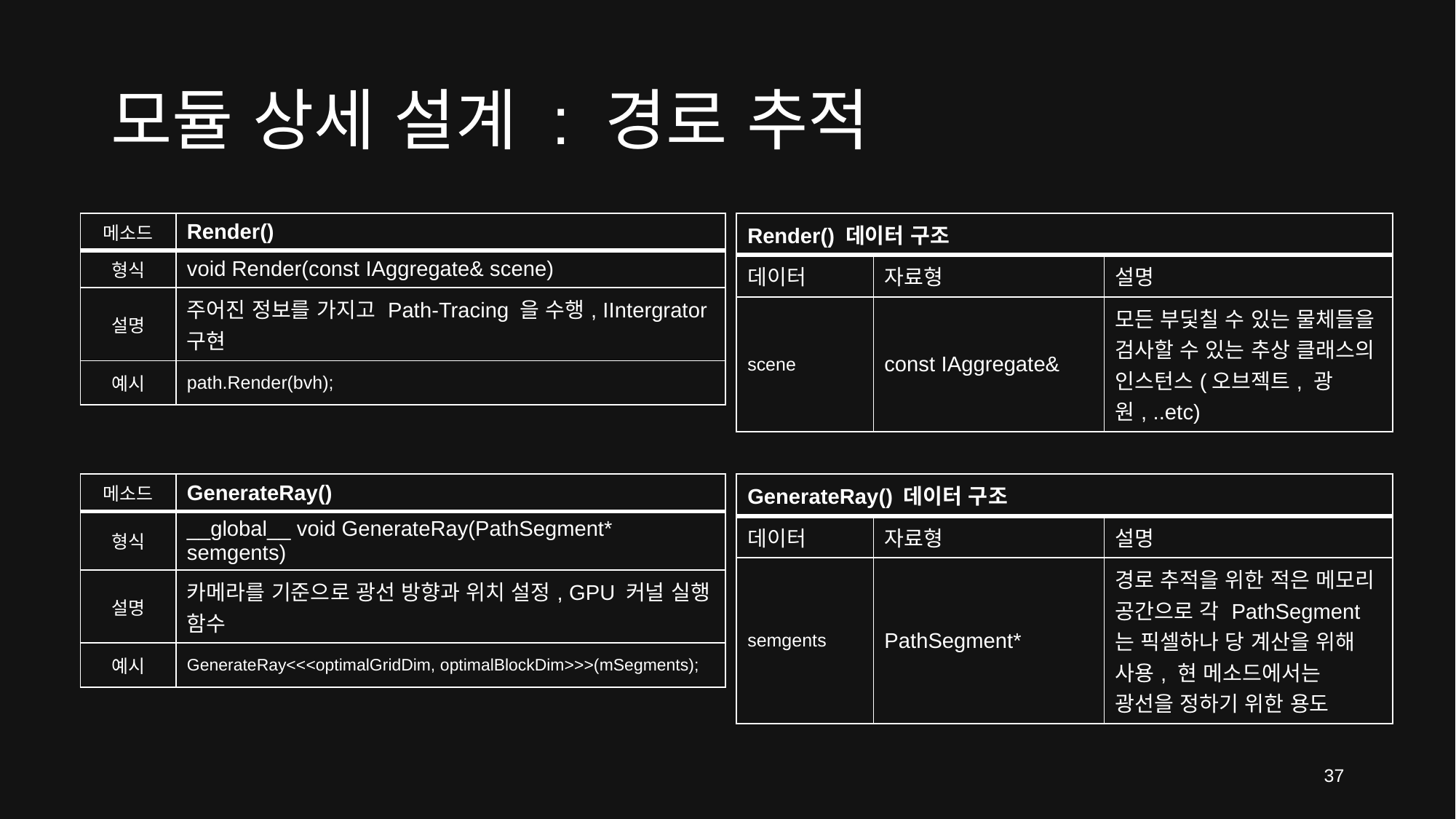

# 모듈 상세 설계 : 경로 추적
| 메소드 | Render() |
| --- | --- |
| 형식 | void Render(const IAggregate& scene) |
| 설명 | 주어진 정보를 가지고 Path-Tracing 을 수행, IIntergrator 구현 |
| 예시 | path.Render(bvh); |
| Render() 데이터 구조 |  |  |
| --- | --- | --- |
| 데이터 | 자료형 | 설명 |
| scene | const IAggregate& | 모든 부딫칠 수 있는 물체들을 검사할 수 있는 추상 클래스의 인스턴스(오브젝트, 광원, ..etc) |
| 메소드 | GenerateRay() |
| --- | --- |
| 형식 | \_\_global\_\_ void GenerateRay(PathSegment\* semgents) |
| 설명 | 카메라를 기준으로 광선 방향과 위치 설정, GPU 커널 실행 함수 |
| 예시 | GenerateRay<<<optimalGridDim, optimalBlockDim>>>(mSegments); |
| GenerateRay() 데이터 구조 |  |  |
| --- | --- | --- |
| 데이터 | 자료형 | 설명 |
| semgents | PathSegment\* | 경로 추적을 위한 적은 메모리 공간으로 각 PathSegment 는 픽셀하나 당 계산을 위해 사용, 현 메소드에서는 광선을 정하기 위한 용도 |
37